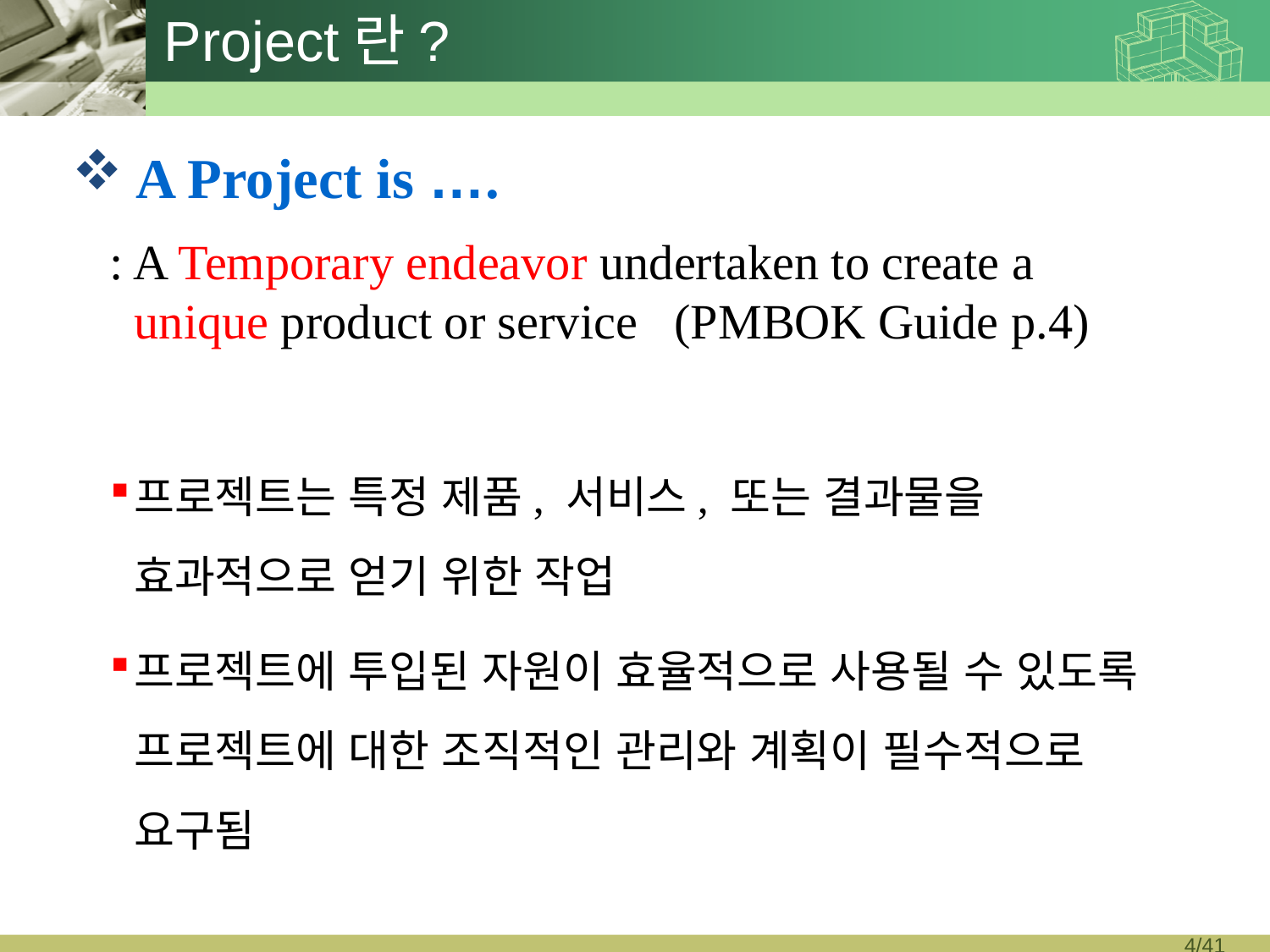

# Project란?
A Project is ….
: A Temporary endeavor undertaken to create a unique product or service   (PMBOK Guide p.4)

프로젝트는 특정 제품, 서비스, 또는 결과물을 효과적으로 얻기 위한 작업
프로젝트에 투입된 자원이 효율적으로 사용될 수 있도록 프로젝트에 대한 조직적인 관리와 계획이 필수적으로 요구됨